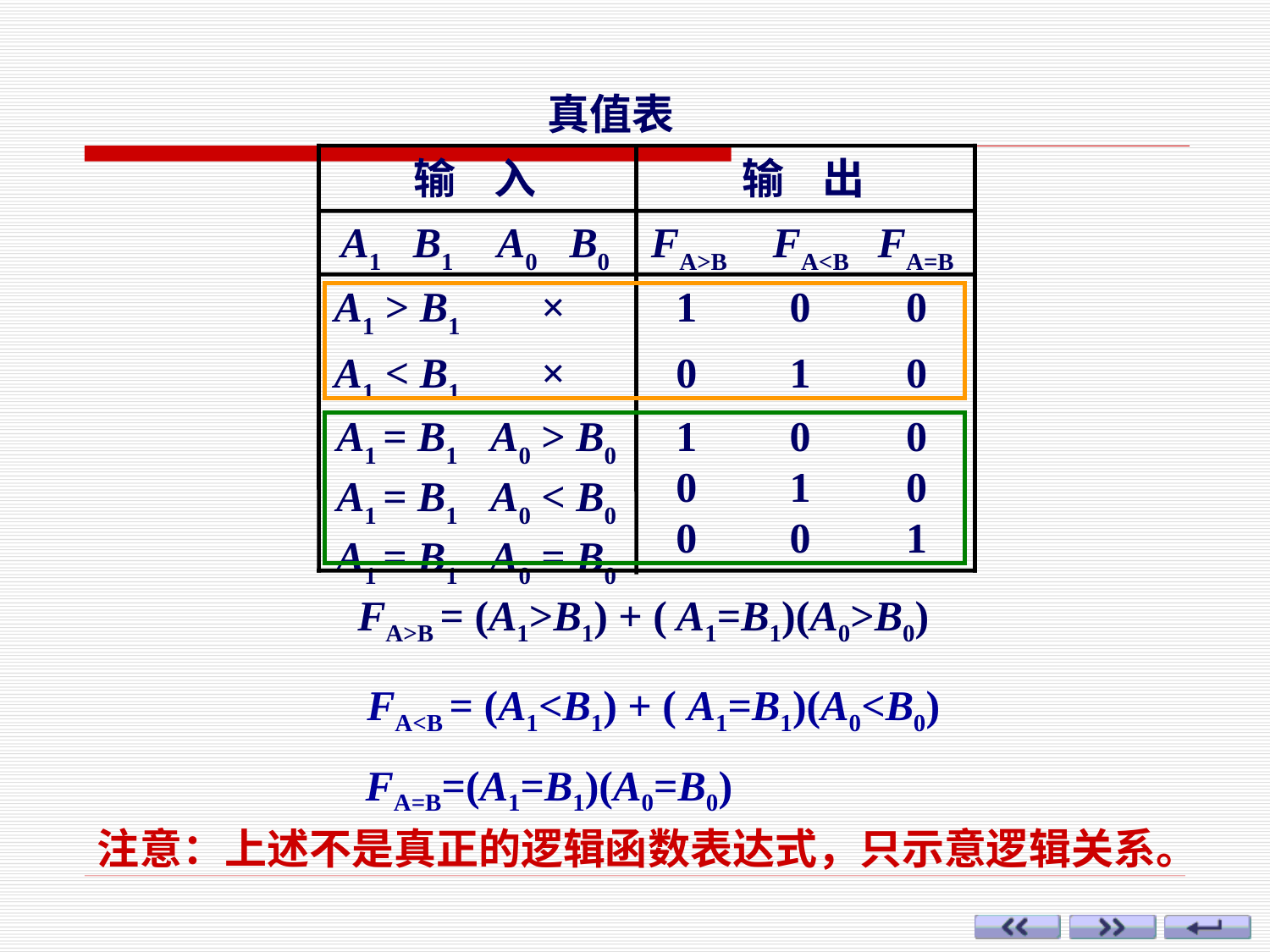

真值表
输    入

输    出

A1   B1
A0   B0
FA>B
FA<B
FA=B

A1 > B1
×
1
0
0

A1 < B1
×
0
1
0
A1 = B1
A1 = B1
A1 = B1
A0 > B0
A0 < B0
A0 = B0
1
0
0
0
1
0
0
0
1

FA>B = (A1>B1) + ( A1=B1)(A0>B0)
FA<B = (A1<B1) + ( A1=B1)(A0<B0)
FA=B=(A1=B1)(A0=B0)
注意：上述不是真正的逻辑函数表达式，只示意逻辑关系。